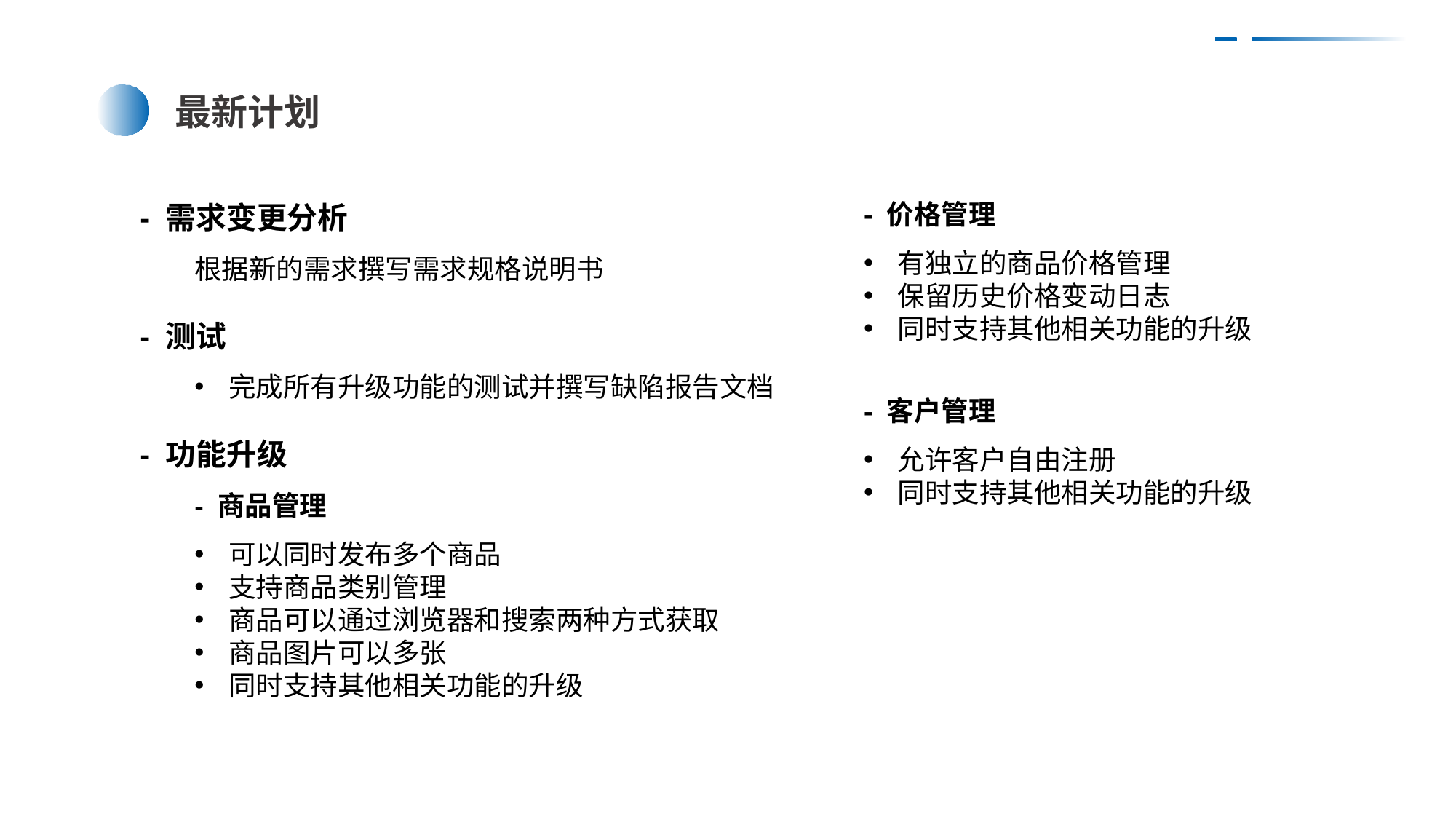

最新计划
- 需求变更分析
根据新的需求撰写需求规格说明书

- 测试
完成所有升级功能的测试并撰写缺陷报告文档

- 功能升级
- 商品管理
可以同时发布多个商品
支持商品类别管理
商品可以通过浏览器和搜索两种方式获取
商品图片可以多张
同时支持其他相关功能的升级

- 价格管理
有独立的商品价格管理
保留历史价格变动日志
同时支持其他相关功能的升级

- 客户管理
允许客户自由注册
同时支持其他相关功能的升级